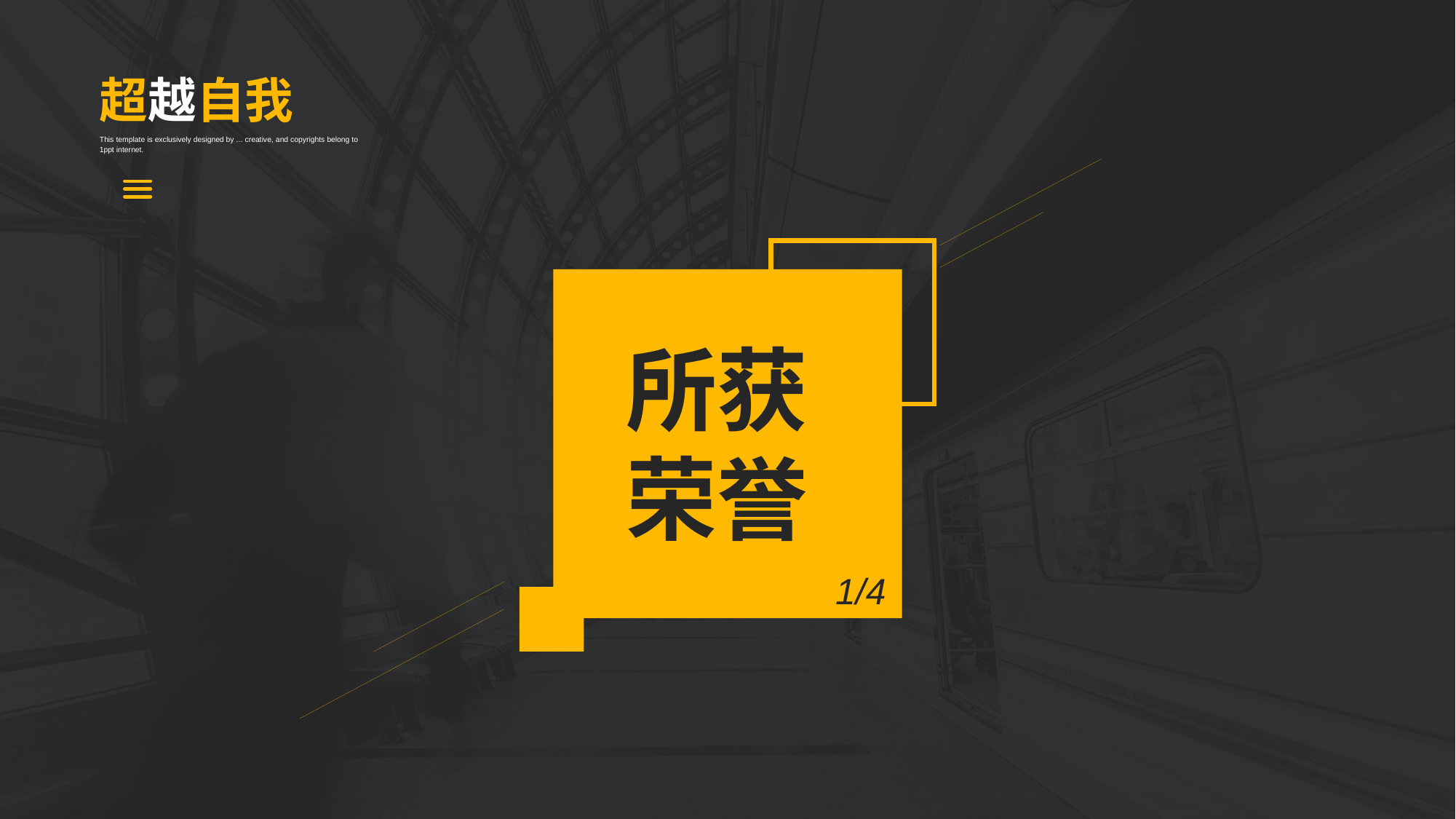

超越自我
This template is exclusively designed by ... creative, and copyrights belong to 1ppt internet.

所获荣誉
1/4